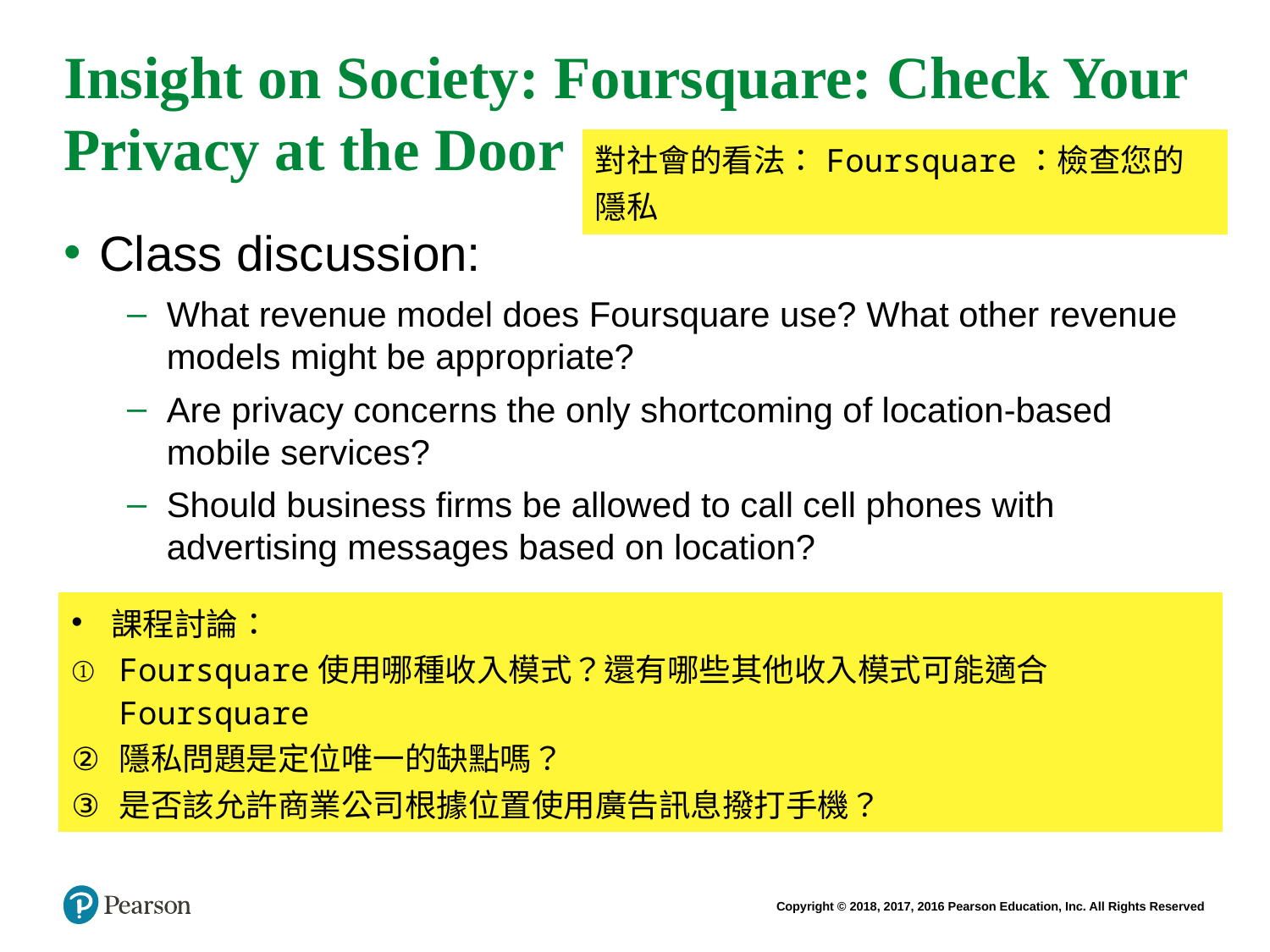

# Insight on Society: Foursquare: Check Your Privacy at the Door
| 對社會的看法：Foursquare：檢查您的隱私 |
| --- |
Class discussion:
What revenue model does Foursquare use? What other revenue models might be appropriate?
Are privacy concerns the only shortcoming of location-based mobile services?
Should business firms be allowed to call cell phones with advertising messages based on location?

| 課程討論： Foursquare使用哪種收入模式？還有哪些其他收入模式可能適合Foursquare 隱私問題是定位唯一的缺點嗎？ 是否該允許商業公司根據位置使用廣告訊息撥打手機？ |
| --- |